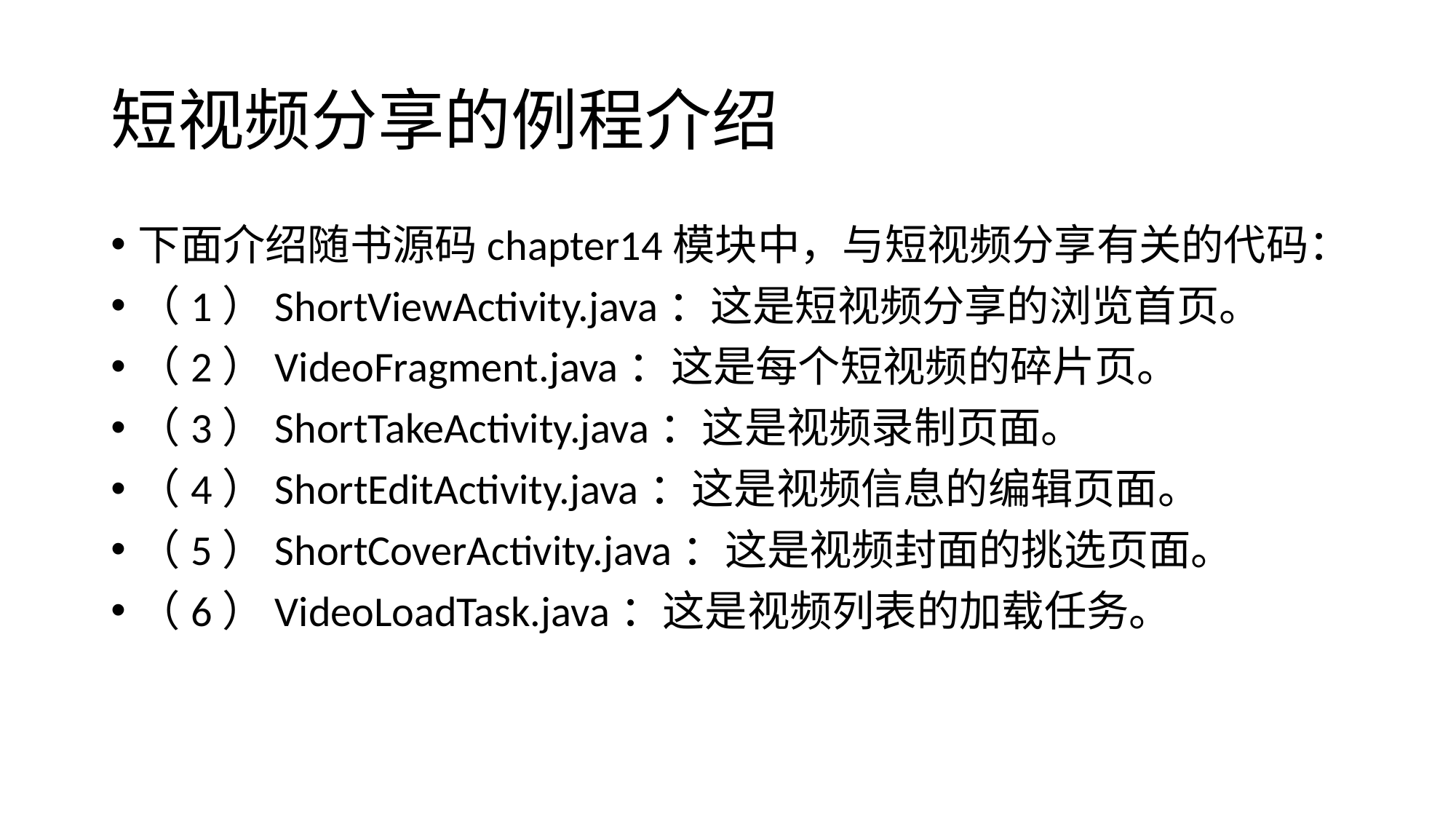

# 短视频分享的例程介绍
下面介绍随书源码chapter14模块中，与短视频分享有关的代码：
（1）ShortViewActivity.java：这是短视频分享的浏览首页。
（2）VideoFragment.java：这是每个短视频的碎片页。
（3）ShortTakeActivity.java：这是视频录制页面。
（4）ShortEditActivity.java：这是视频信息的编辑页面。
（5）ShortCoverActivity.java：这是视频封面的挑选页面。
（6）VideoLoadTask.java：这是视频列表的加载任务。